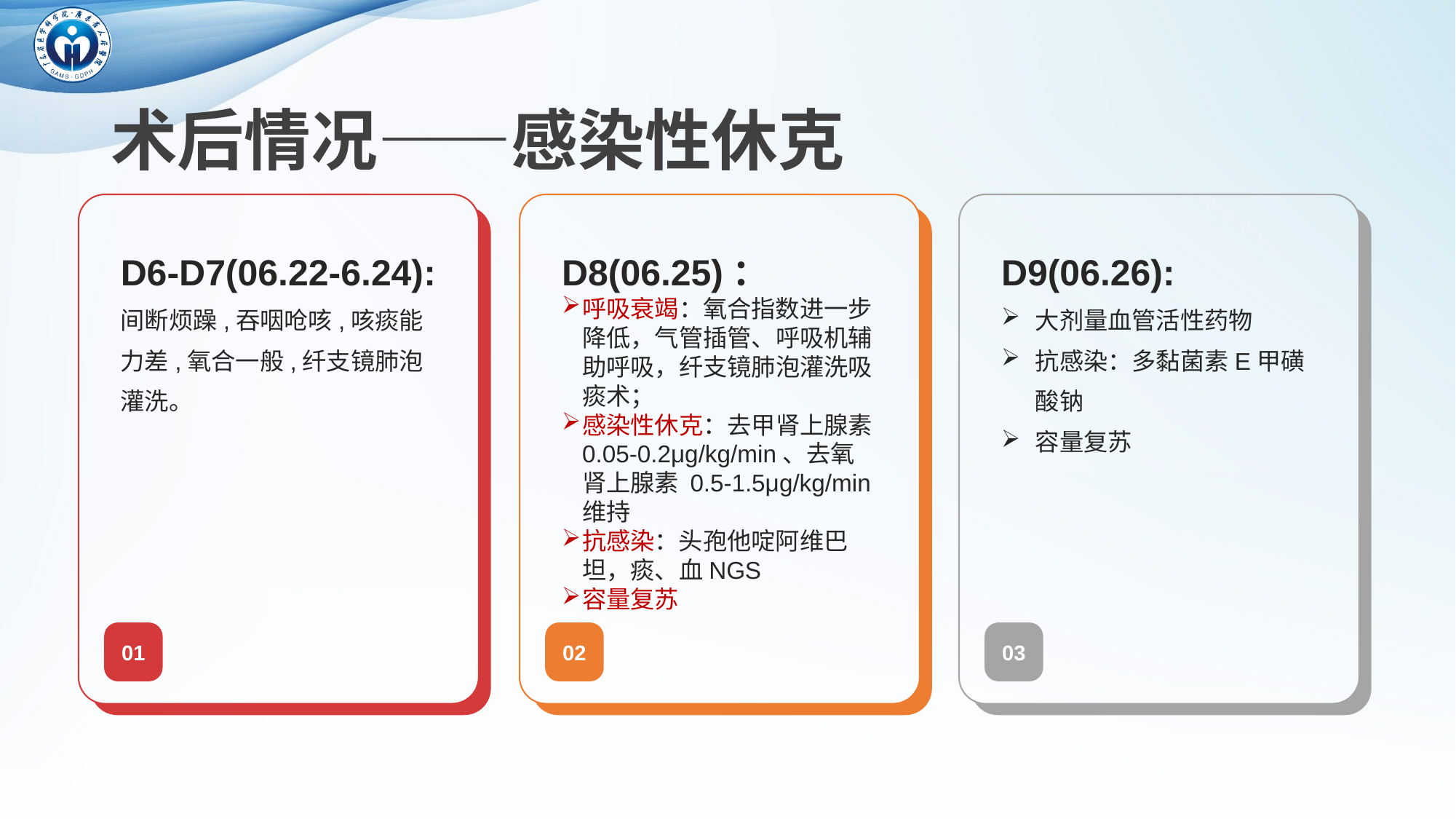

# 术后情况——感染性休克
D6-D7(06.22-6.24):
间断烦躁,吞咽呛咳,咳痰能力差,氧合一般,纤支镜肺泡灌洗。
D8(06.25)：
呼吸衰竭：氧合指数进一步降低，气管插管、呼吸机辅助呼吸，纤支镜肺泡灌洗吸痰术；
感染性休克：去甲肾上腺素 0.05-0.2μg/kg/min、去氧肾上腺素 0.5-1.5μg/kg/min维持
抗感染：头孢他啶阿维巴坦，痰、血NGS
容量复苏

D9(06.26):
大剂量血管活性药物
抗感染：多黏菌素E甲磺酸钠
容量复苏

01
02
03